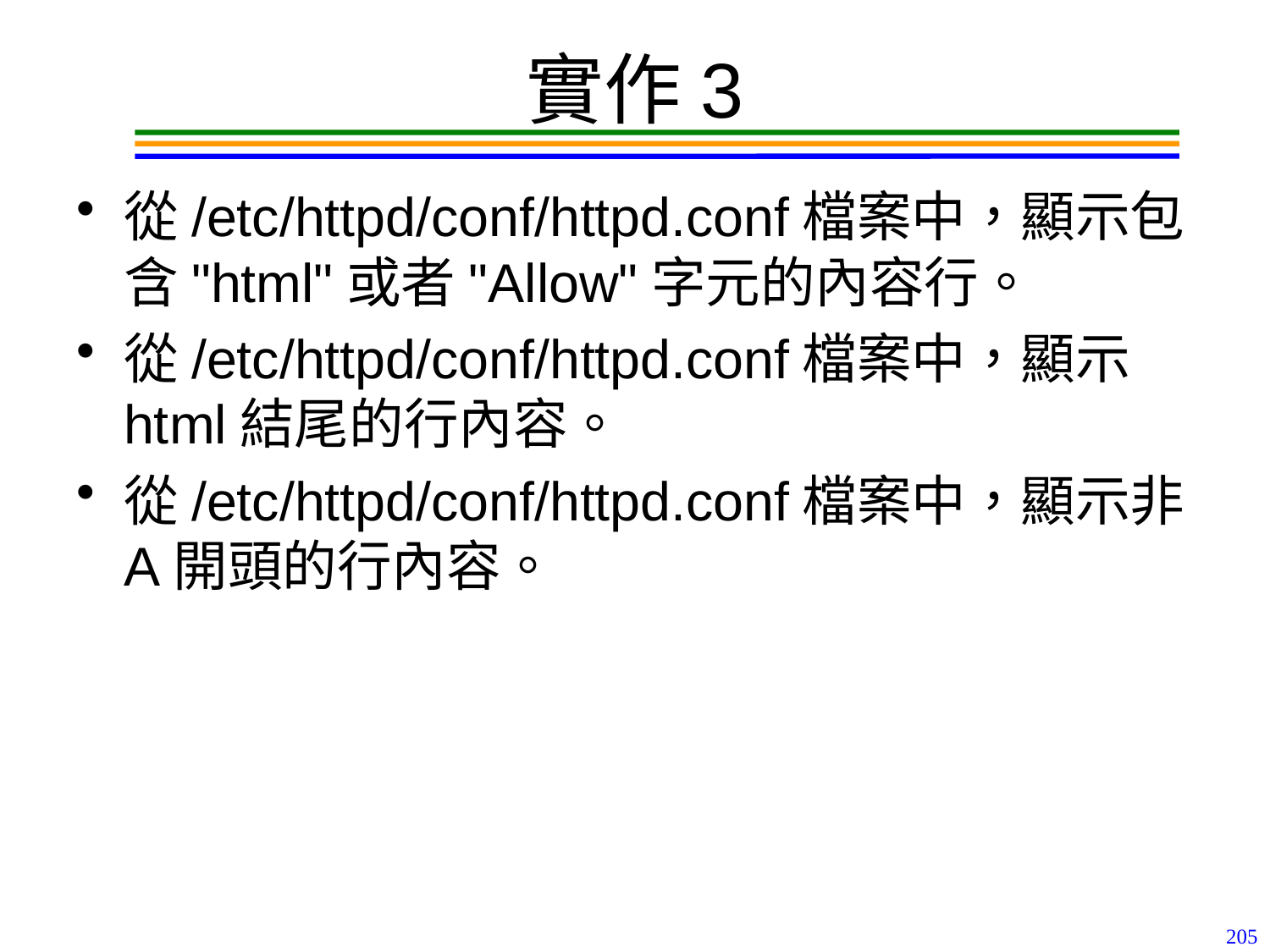

# 實作3
從/etc/httpd/conf/httpd.conf檔案中，顯示包含"html"或者"Allow"字元的內容行。
從/etc/httpd/conf/httpd.conf檔案中，顯示html結尾的行內容。
從/etc/httpd/conf/httpd.conf檔案中，顯示非A開頭的行內容。
205